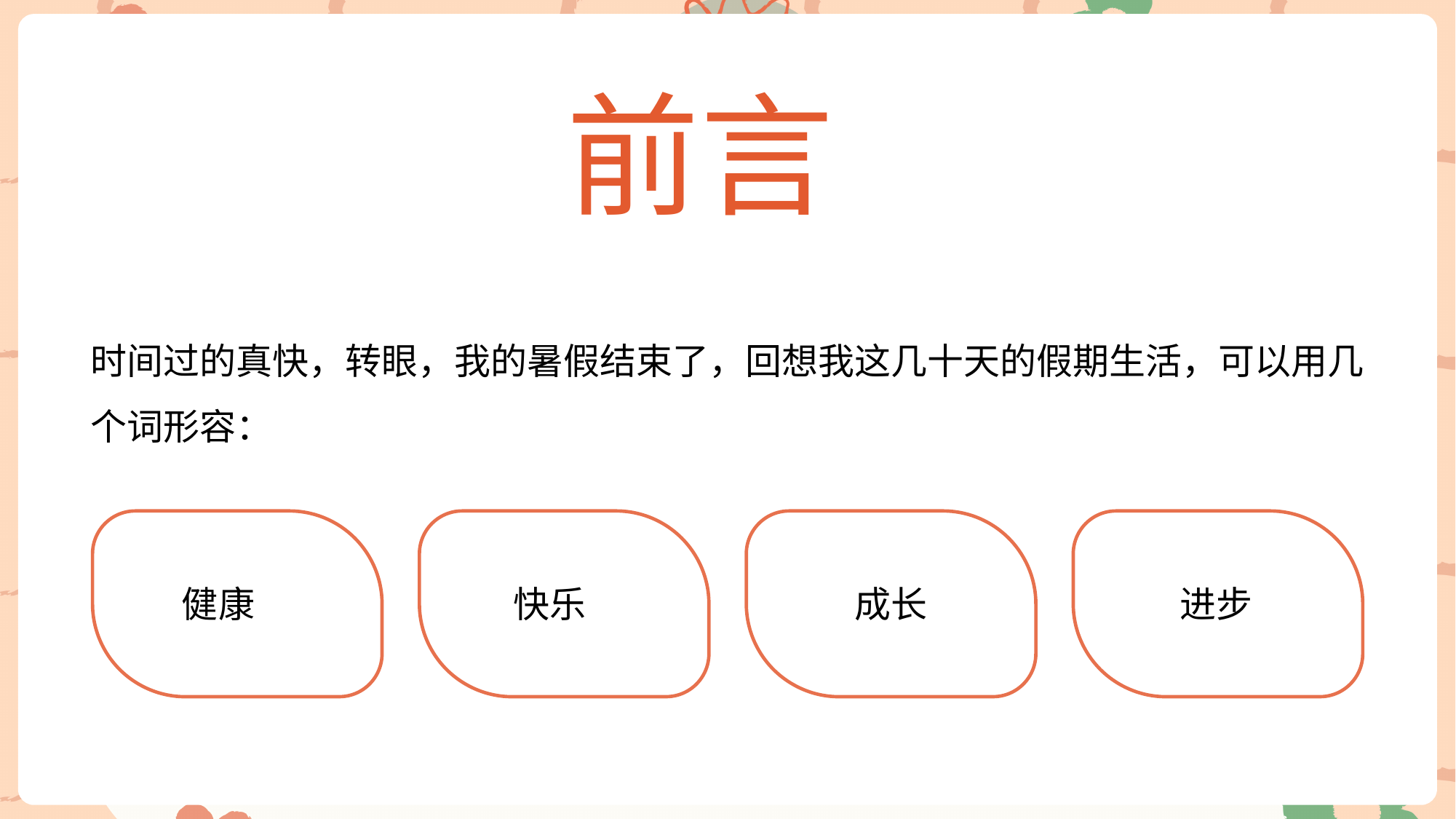

前言
时间过的真快，转眼，我的暑假结束了，回想我这几十天的假期生活，可以用几个词形容：

健康
快乐
成长
进步